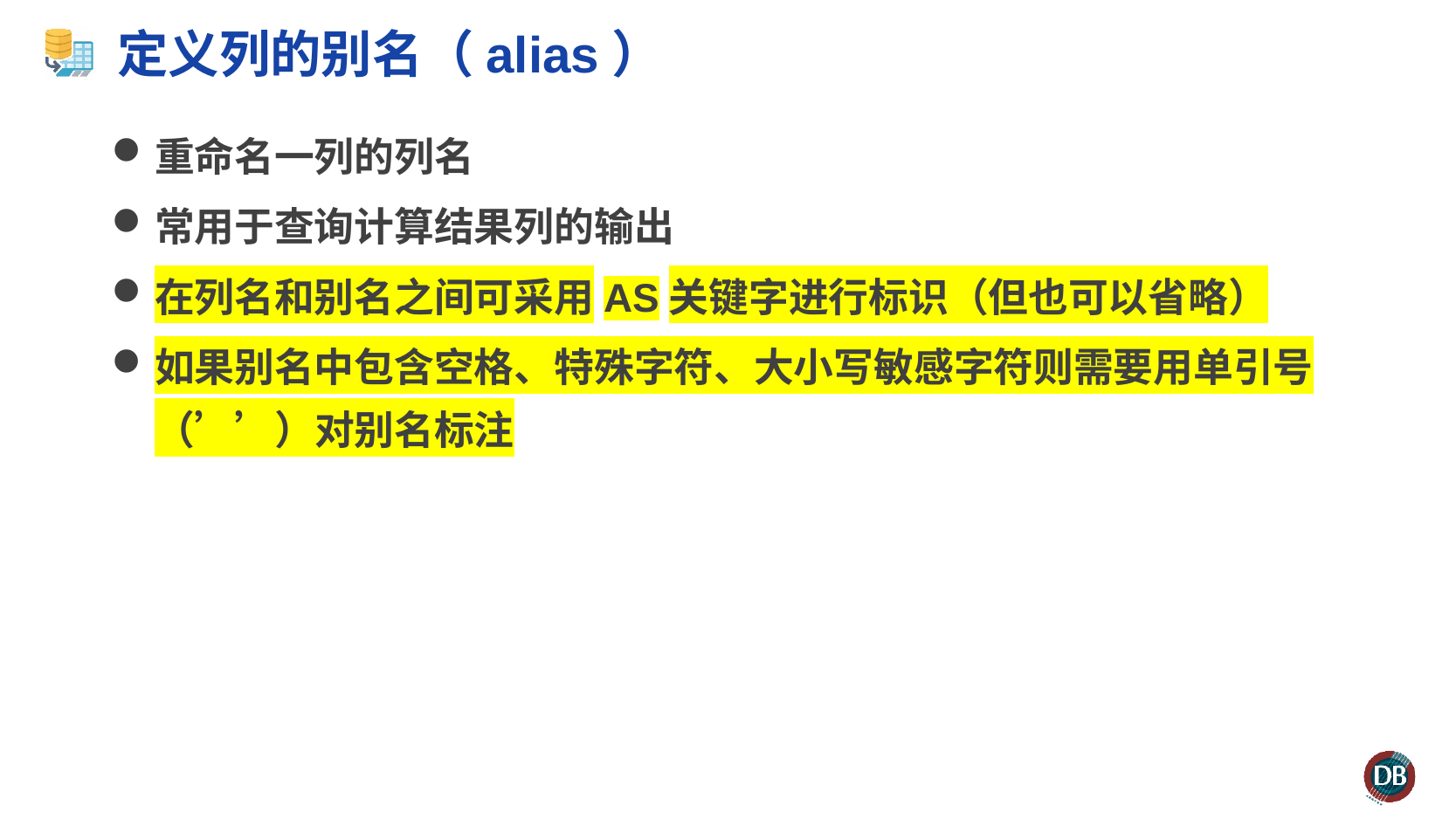

# 定义列的别名（alias）
重命名一列的列名
常用于查询计算结果列的输出
在列名和别名之间可采用AS关键字进行标识（但也可以省略）
如果别名中包含空格、特殊字符、大小写敏感字符则需要用单引号（’’）对别名标注